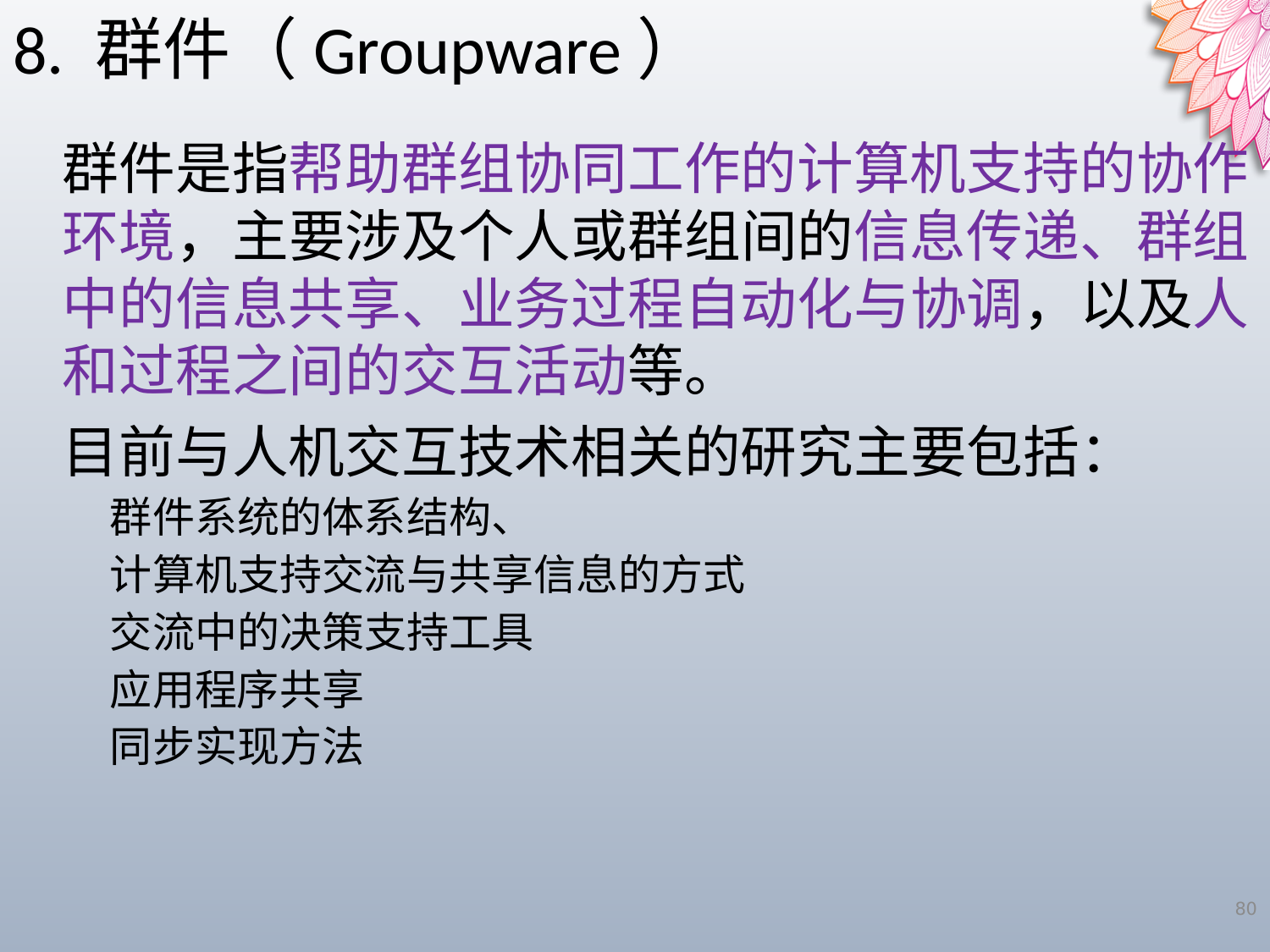

8. 群件（Groupware）
群件是指帮助群组协同工作的计算机支持的协作环境，主要涉及个人或群组间的信息传递、群组中的信息共享、业务过程自动化与协调，以及人和过程之间的交互活动等。
目前与人机交互技术相关的研究主要包括：
群件系统的体系结构、
计算机支持交流与共享信息的方式
交流中的决策支持工具
应用程序共享
同步实现方法
80